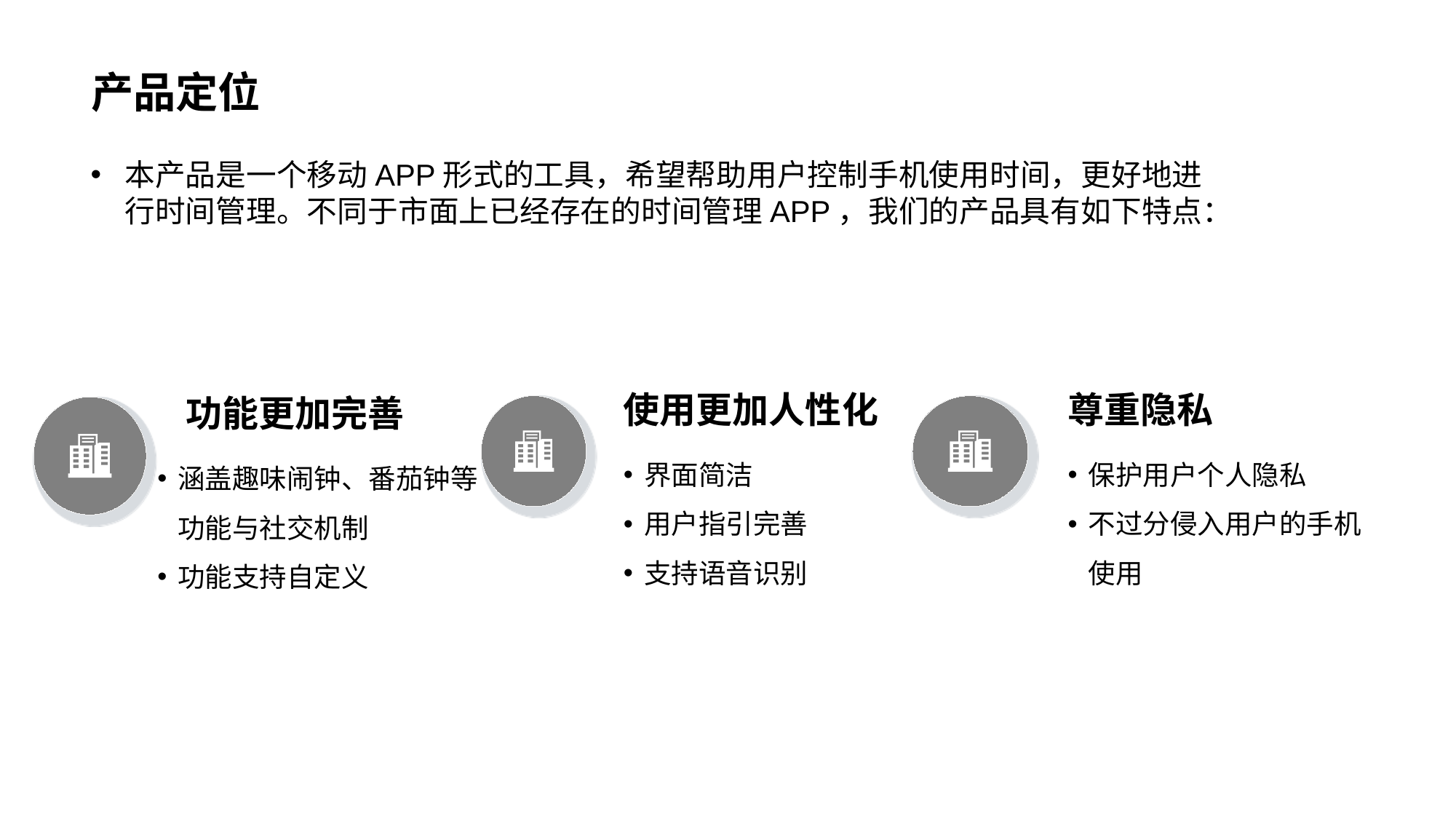

# 产品定位
本产品是一个移动APP形式的工具，希望帮助用户控制手机使用时间，更好地进行时间管理。不同于市面上已经存在的时间管理APP，我们的产品具有如下特点：
使用更加人性化
界面简洁
用户指引完善
支持语音识别

功能更加完善
涵盖趣味闹钟、番茄钟等功能与社交机制
功能支持自定义

尊重隐私
保护用户个人隐私
不过分侵入用户的手机使用

5